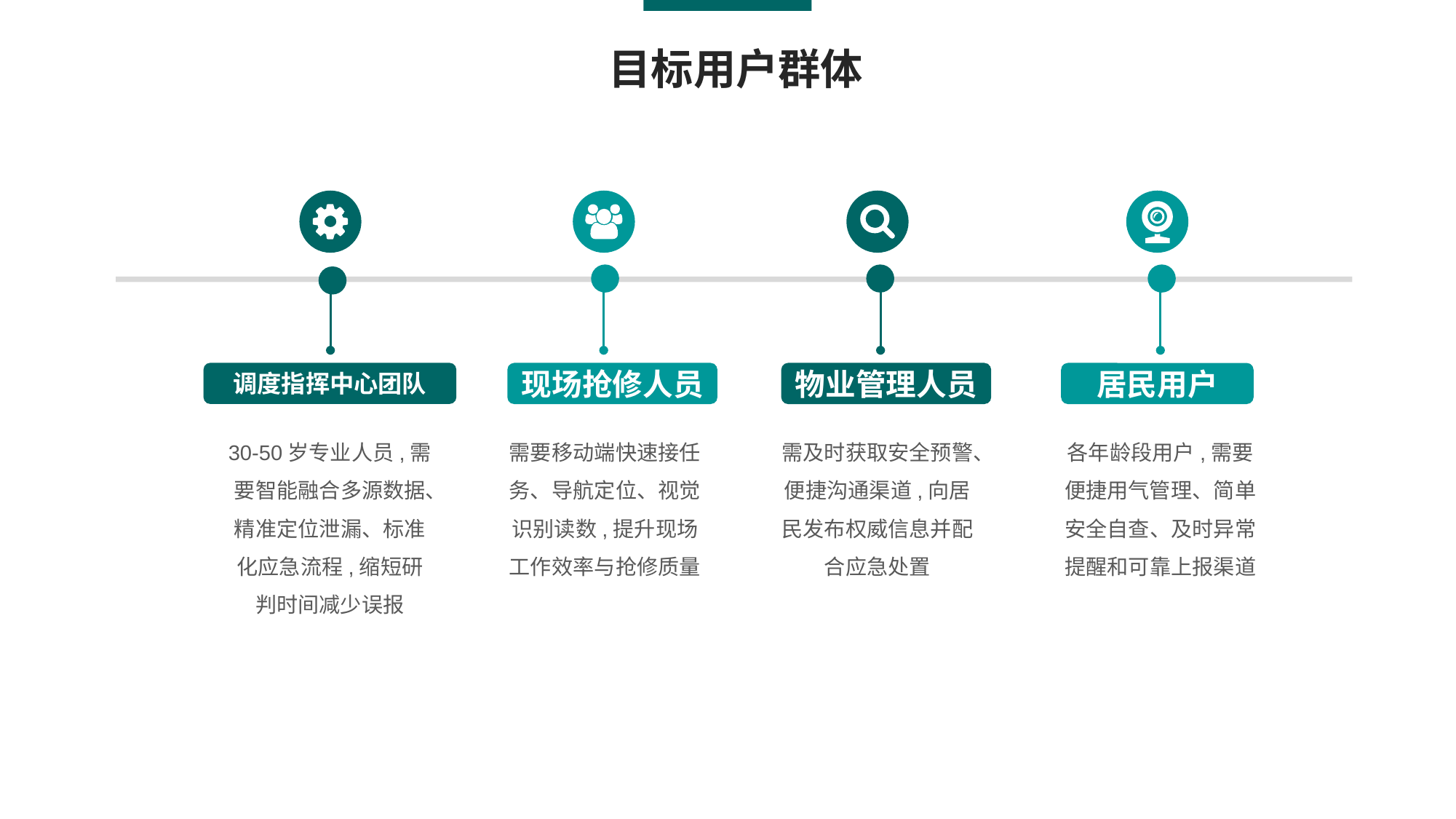

目标用户群体

调度指挥中心团队
居民用户
现场抢修人员
物业管理人员
30-50岁专业人员,需要智能融合多源数据、精准定位泄漏、标准化应急流程,缩短研判时间减少误报
需要移动端快速接任务、导航定位、视觉识别读数,提升现场工作效率与抢修质量

需及时获取安全预警、便捷沟通渠道,向居民发布权威信息并配合应急处置

各年龄段用户,需要便捷用气管理、简单安全自查、及时异常提醒和可靠上报渠道